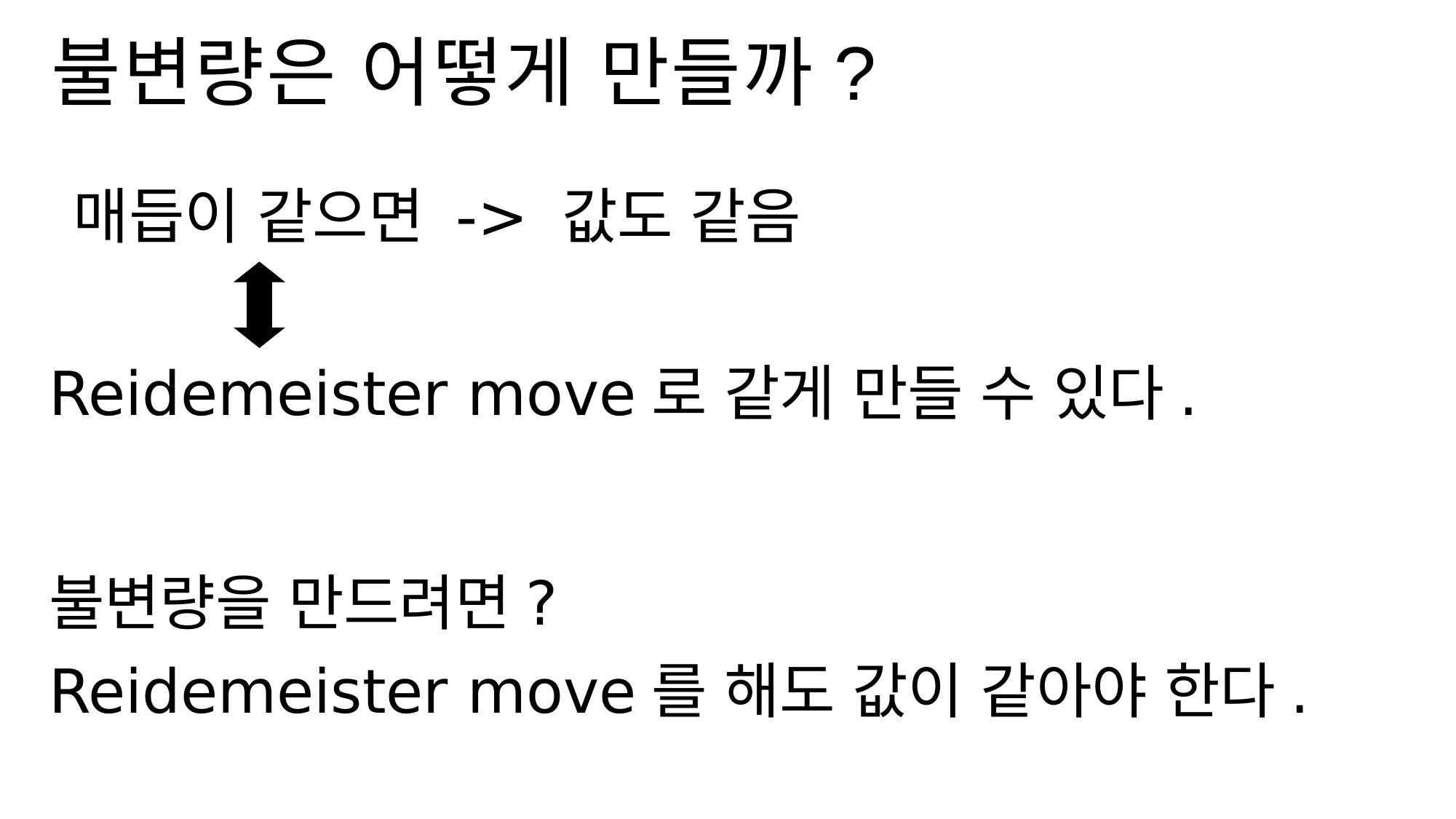

# 불변량은 어떻게 만들까?
매듭이 같으면 -> 값도 같음

Reidemeister move로 같게 만들 수 있다.
불변량을 만드려면?
Reidemeister move를 해도 값이 같아야 한다.